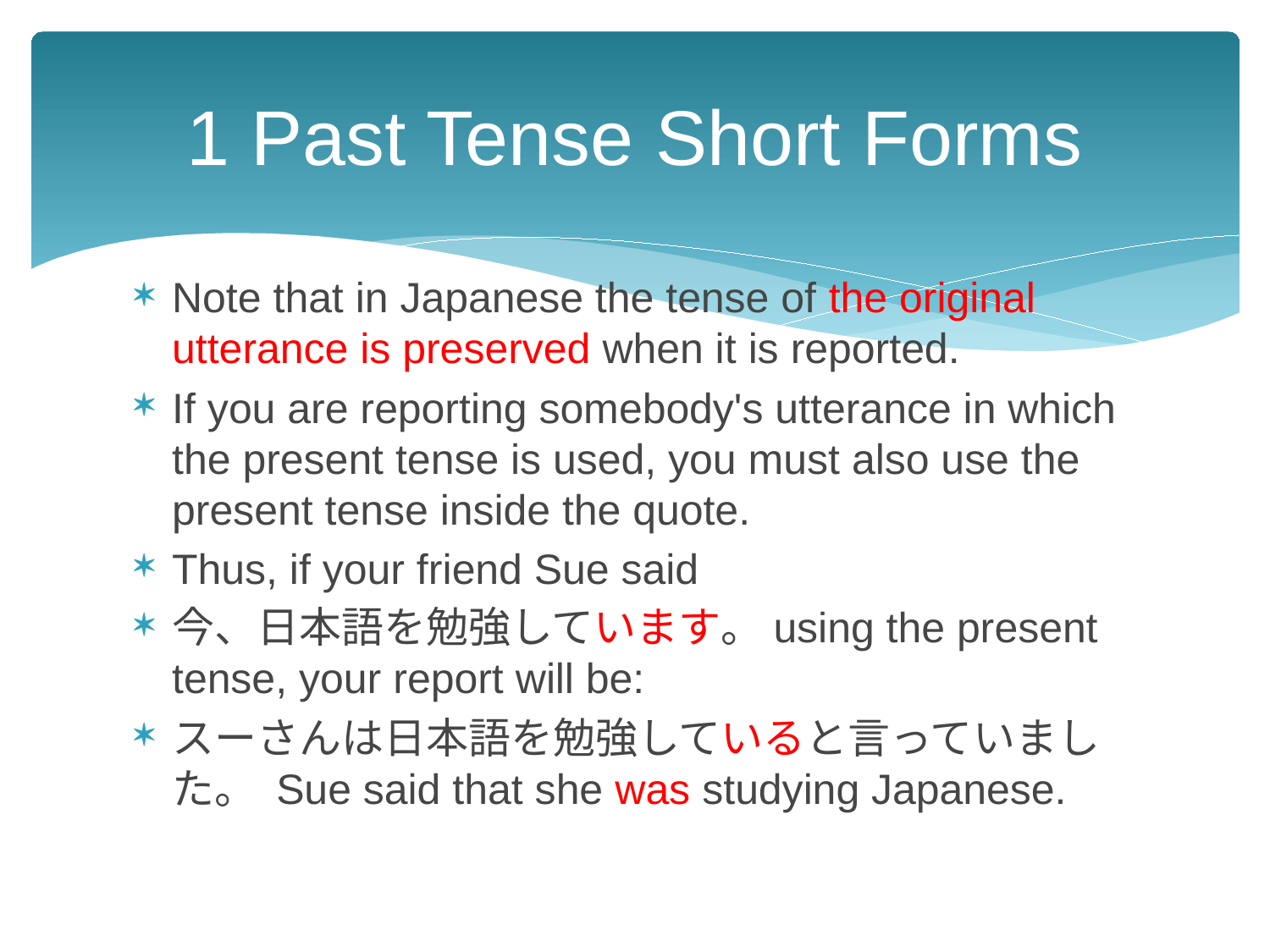

# 1 Past Tense Short Forms
Note that in Japanese the tense of the original utterance is preserved when it is reported.
If you are reporting somebody's utterance in which the present tense is used, you must also use the present tense inside the quote.
Thus, if your friend Sue said
今、日本語を勉強しています。using the present tense, your report will be:
スーさんは日本語を勉強していると言っていました。 Sue said that she was studying Japanese.